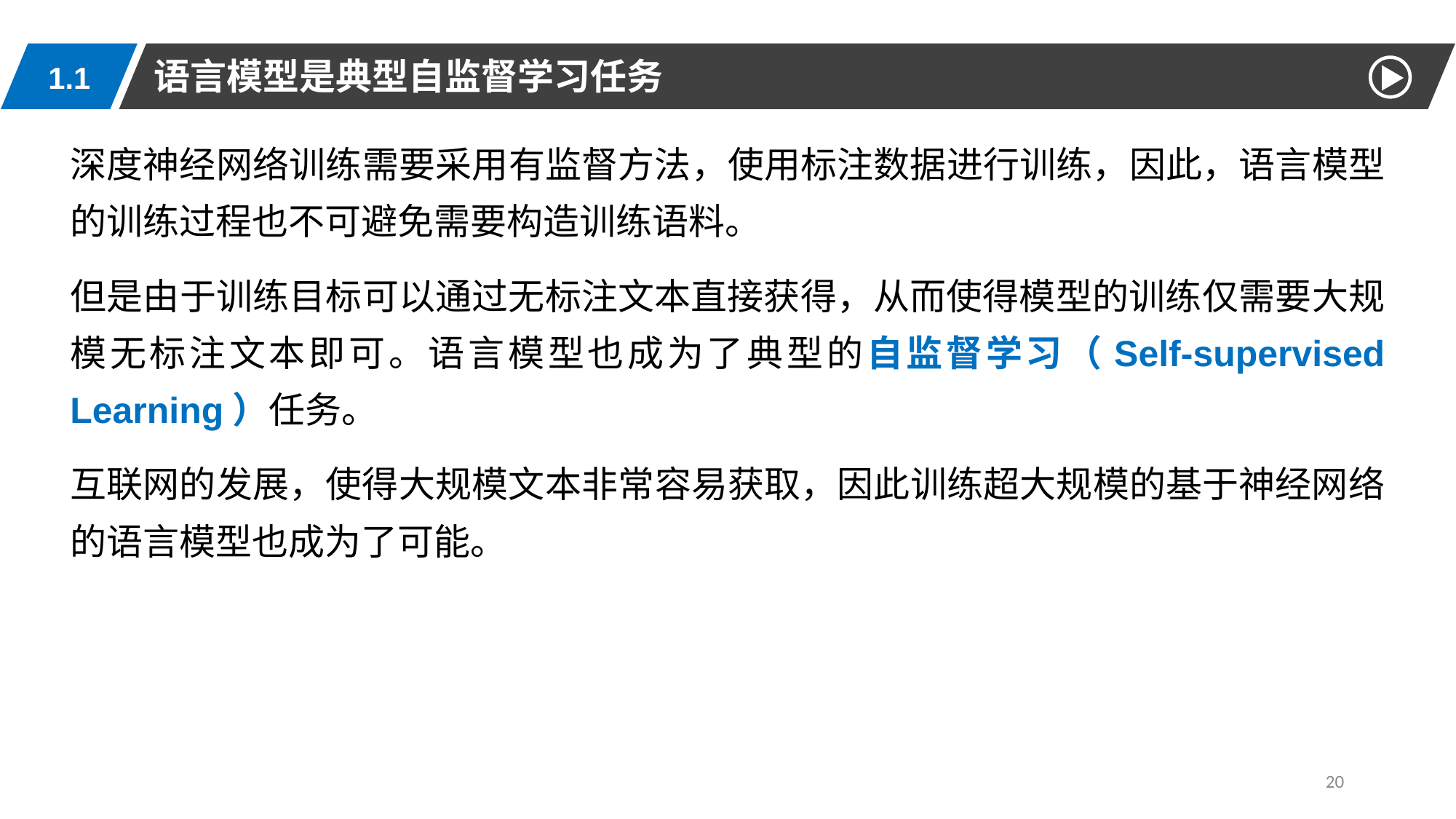

语言模型是典型自监督学习任务
1.1

深度神经网络训练需要采用有监督方法，使用标注数据进行训练，因此，语言模型的训练过程也不可避免需要构造训练语料。
但是由于训练目标可以通过无标注文本直接获得，从而使得模型的训练仅需要大规模无标注文本即可。语言模型也成为了典型的自监督学习（Self-supervised Learning）任务。
互联网的发展，使得大规模文本非常容易获取，因此训练超大规模的基于神经网络的语言模型也成为了可能。
20